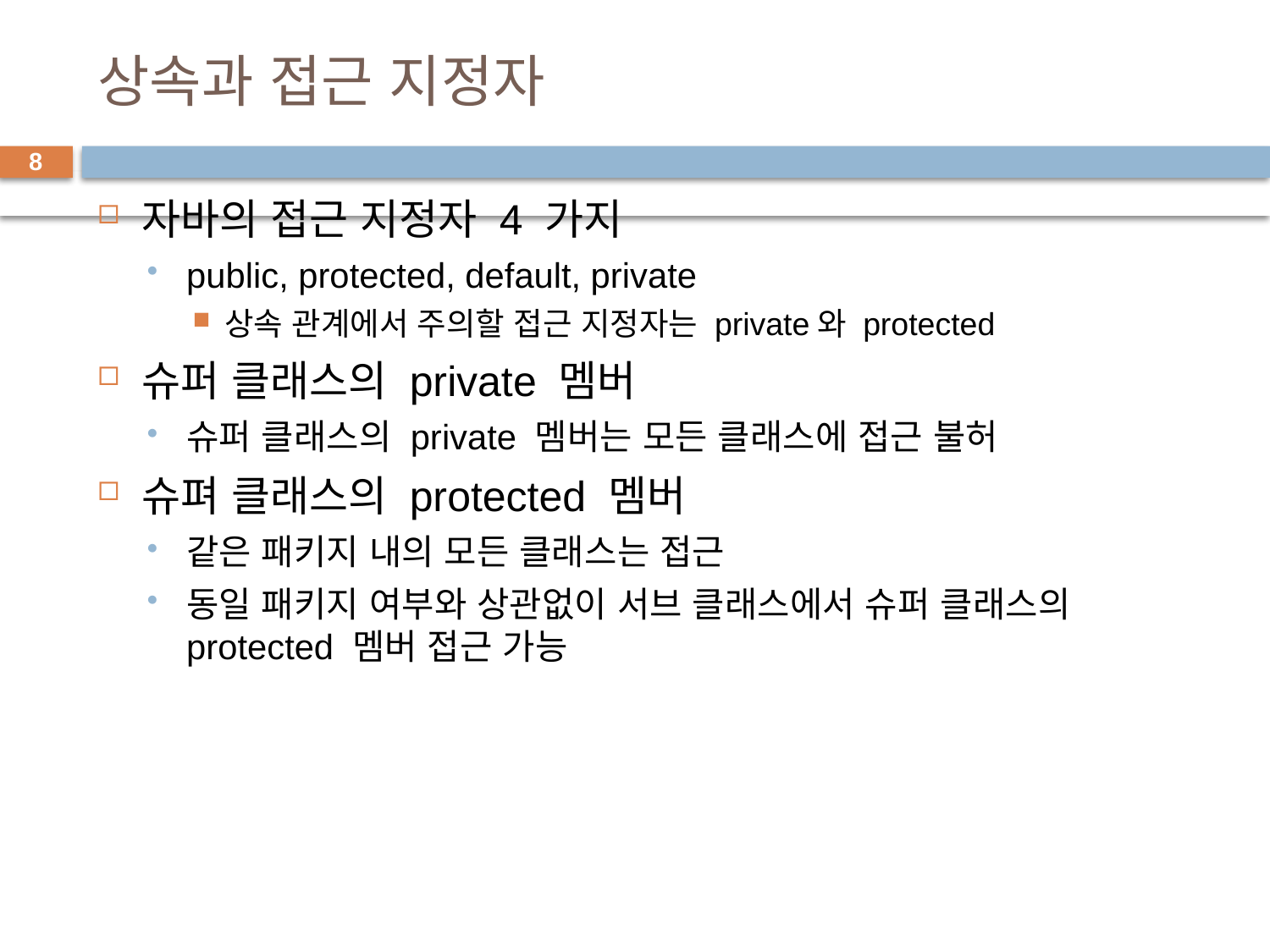

# 상속과 접근 지정자
8
자바의 접근 지정자 4 가지
public, protected, default, private
상속 관계에서 주의할 접근 지정자는 private와 protected
슈퍼 클래스의 private 멤버
슈퍼 클래스의 private 멤버는 모든 클래스에 접근 불허
슈펴 클래스의 protected 멤버
같은 패키지 내의 모든 클래스는 접근
동일 패키지 여부와 상관없이 서브 클래스에서 슈퍼 클래스의 protected 멤버 접근 가능